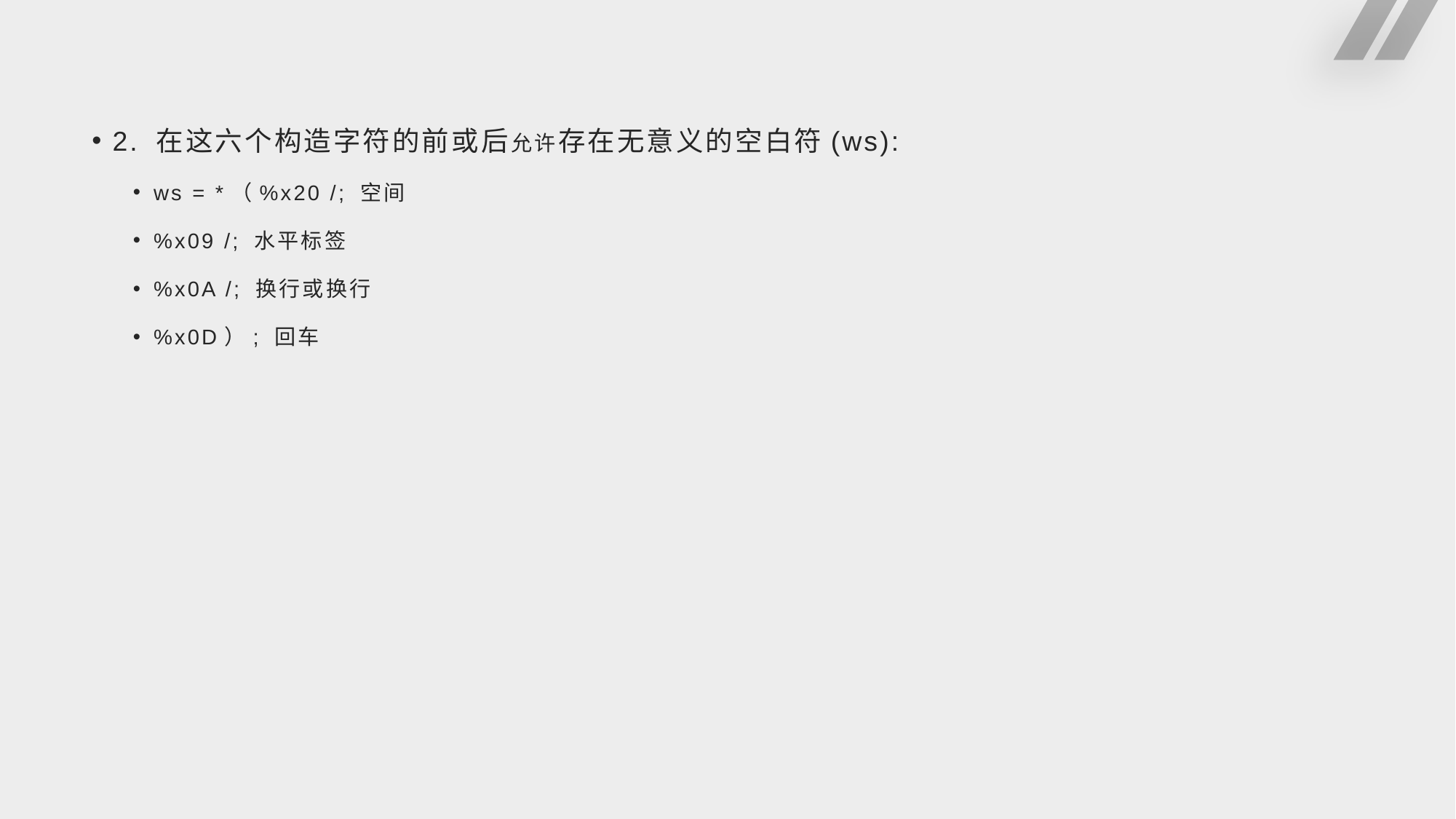

#
2. 在这六个构造字符的前或后允许存在无意义的空白符(ws):
ws = *（%x20 /; 空间
%x09 /; 水平标签
%x0A /; 换行或换行
%x0D）; 回车